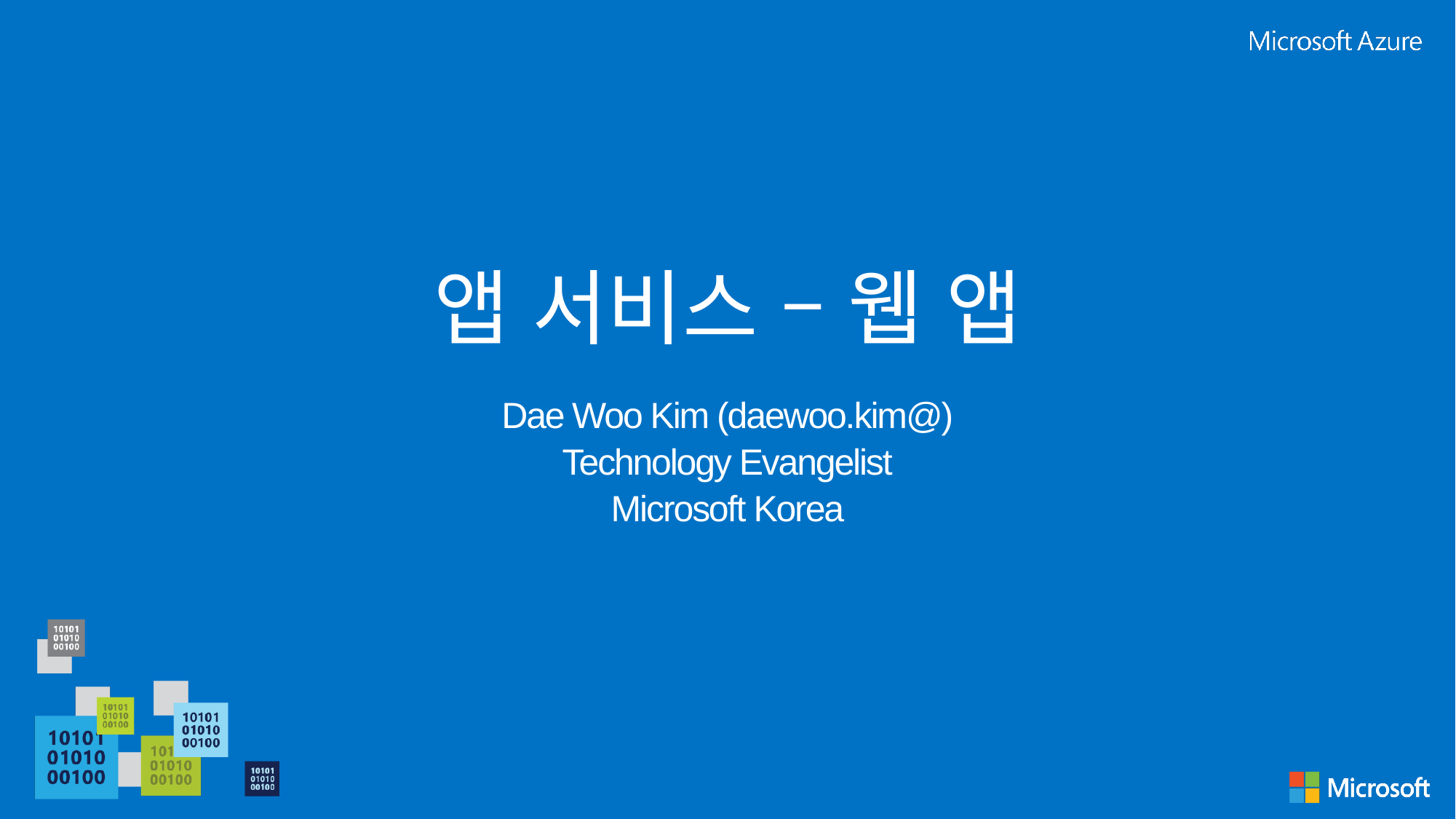

# 앱 서비스 – 웹 앱
Dae Woo Kim (daewoo.kim@)
Technology Evangelist
Microsoft Korea